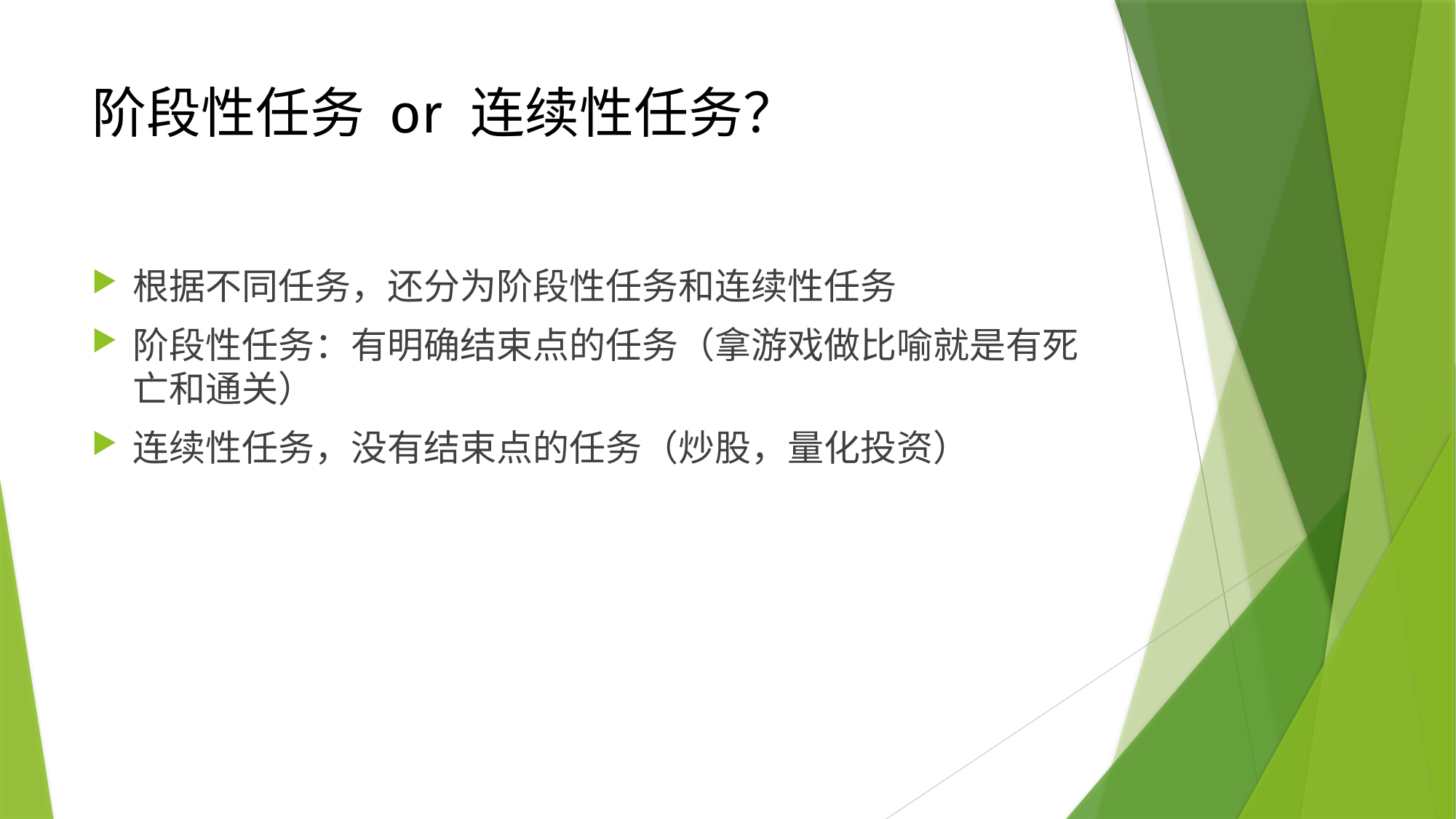

# 阶段性任务 or 连续性任务？
根据不同任务，还分为阶段性任务和连续性任务
阶段性任务：有明确结束点的任务（拿游戏做比喻就是有死亡和通关）
连续性任务，没有结束点的任务（炒股，量化投资）